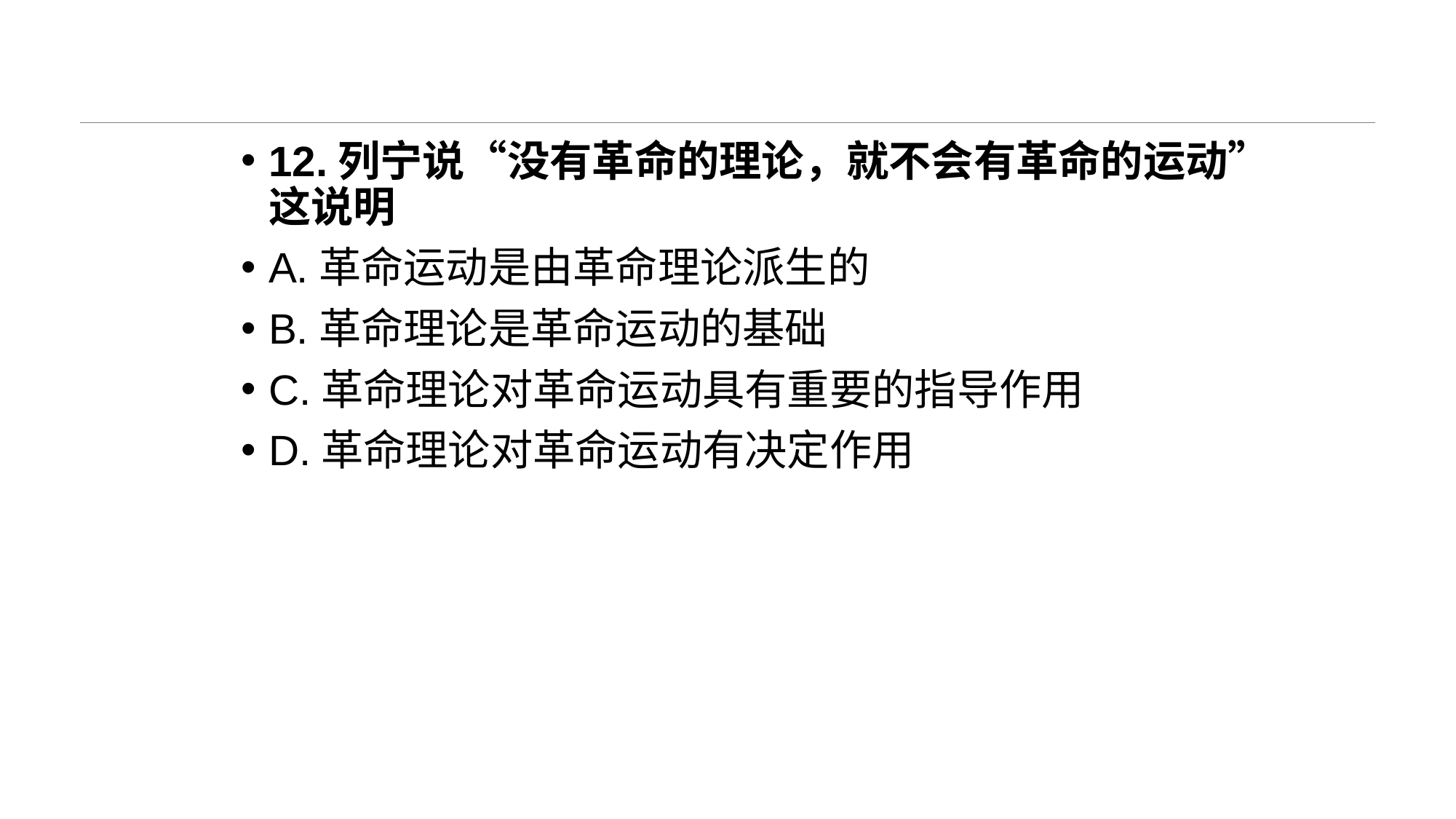

#
12.列宁说“没有革命的理论，就不会有革命的运动”这说明
A.革命运动是由革命理论派生的
B.革命理论是革命运动的基础
C.革命理论对革命运动具有重要的指导作用
D.革命理论对革命运动有决定作用